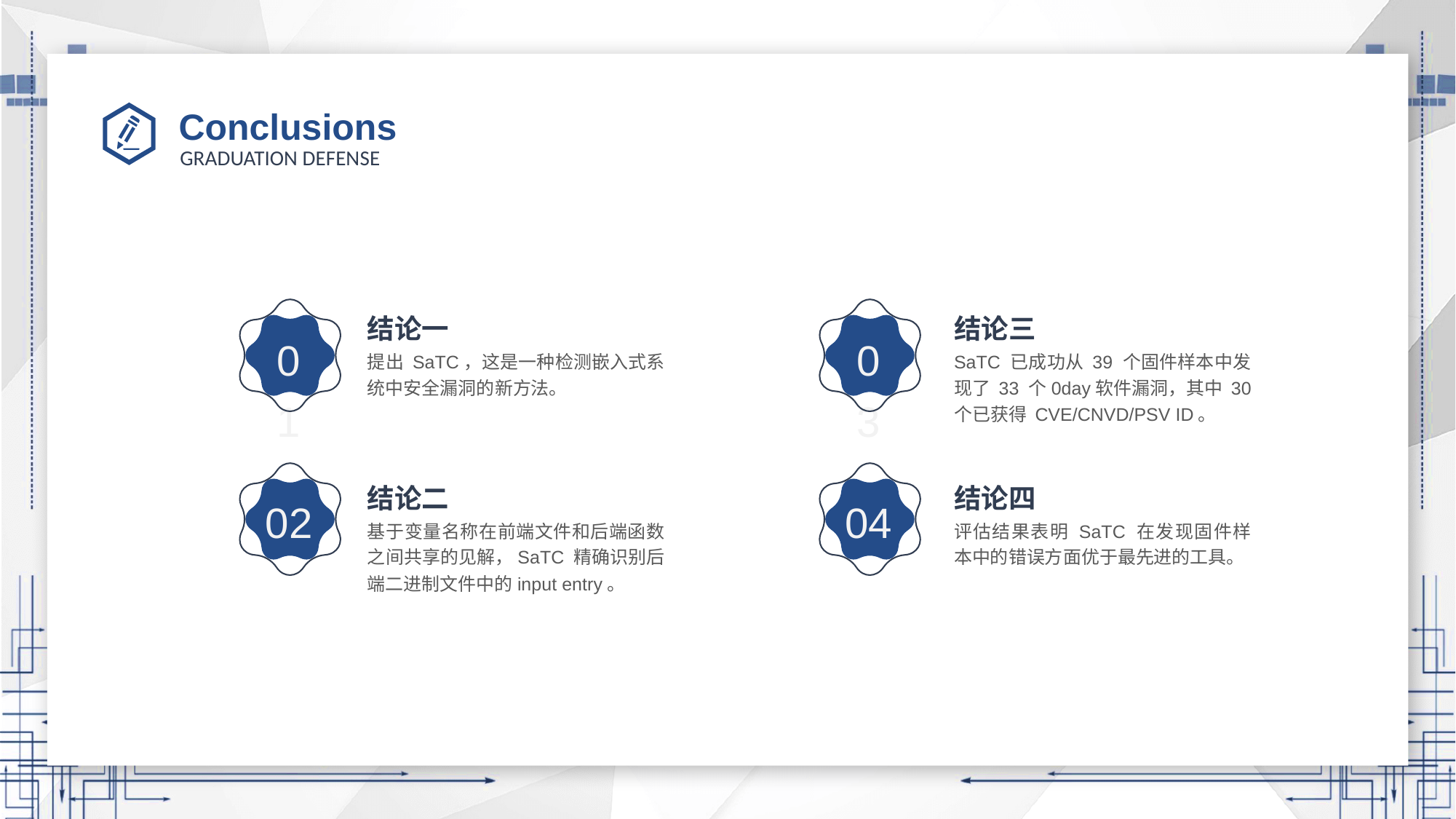

# Conclusions

01

03
结论一
结论三
提出 SaTC，这是一种检测嵌入式系统中安全漏洞的新方法。
SaTC 已成功从 39 个固件样本中发现了 33 个0day软件漏洞，其中 30 个已获得 CVE/CNVD/PSV ID。

02

04
结论二
结论四
基于变量名称在前端文件和后端函数之间共享的见解，SaTC 精确识别后端二进制文件中的input entry。
评估结果表明 SaTC 在发现固件样本中的错误方面优于最先进的工具。